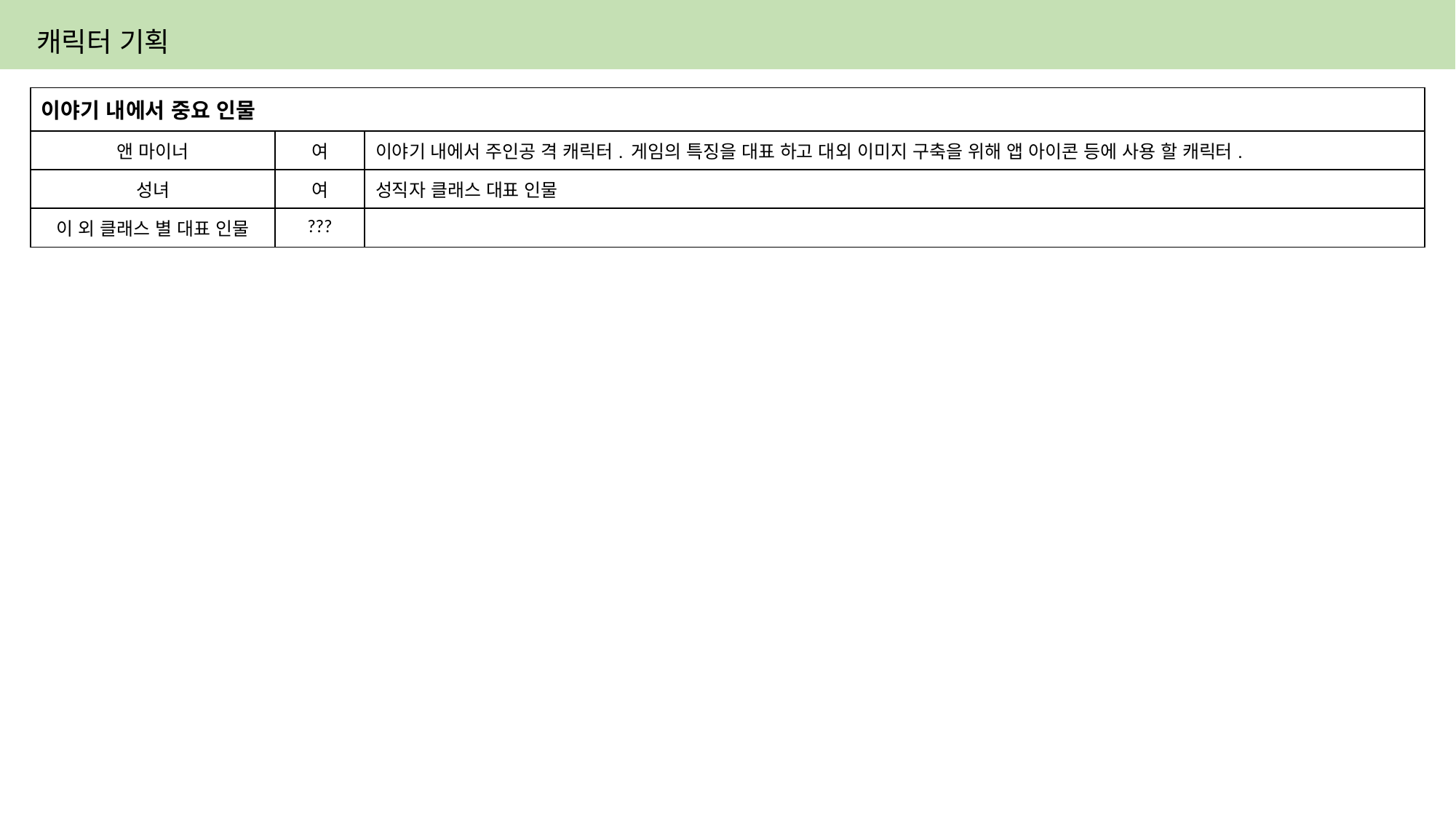

# 캐릭터 기획
| 이야기 내에서 중요 인물 |  |  |
| --- | --- | --- |
| 앤 마이너 | 여 | 이야기 내에서 주인공 격 캐릭터. 게임의 특징을 대표 하고 대외 이미지 구축을 위해 앱 아이콘 등에 사용 할 캐릭터. |
| 성녀 | 여 | 성직자 클래스 대표 인물 |
| 이 외 클래스 별 대표 인물 | ??? |  |